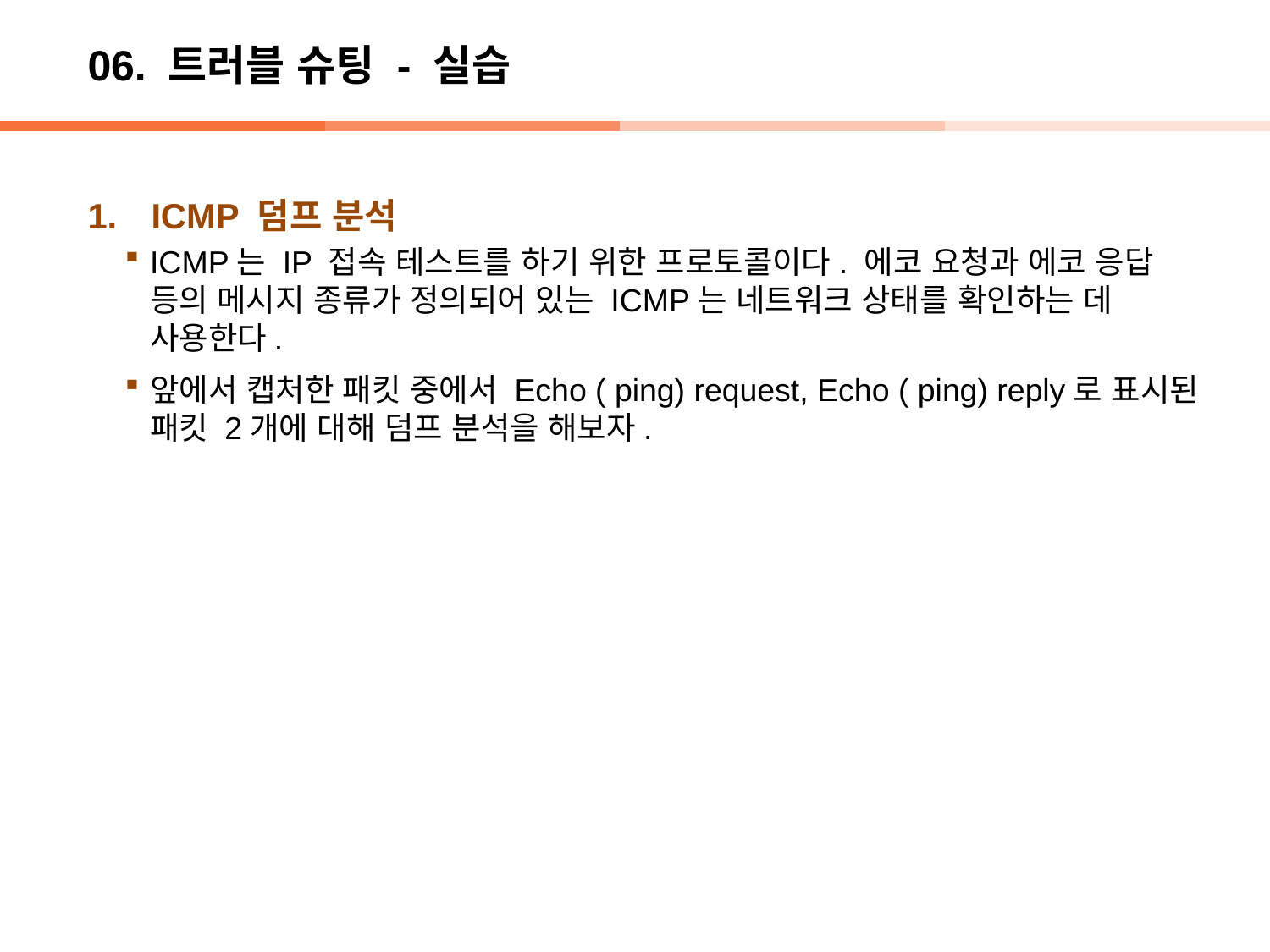

# 06. 트러블 슈팅 - 실습
ICMP 덤프 분석
ICMP는 IP 접속 테스트를 하기 위한 프로토콜이다. 에코 요청과 에코 응답 등의 메시지 종류가 정의되어 있는 ICMP는 네트워크 상태를 확인하는 데 사용한다.
앞에서 캡처한 패킷 중에서 Echo ( ping) request, Echo ( ping) reply로 표시된 패킷 2개에 대해 덤프 분석을 해보자.